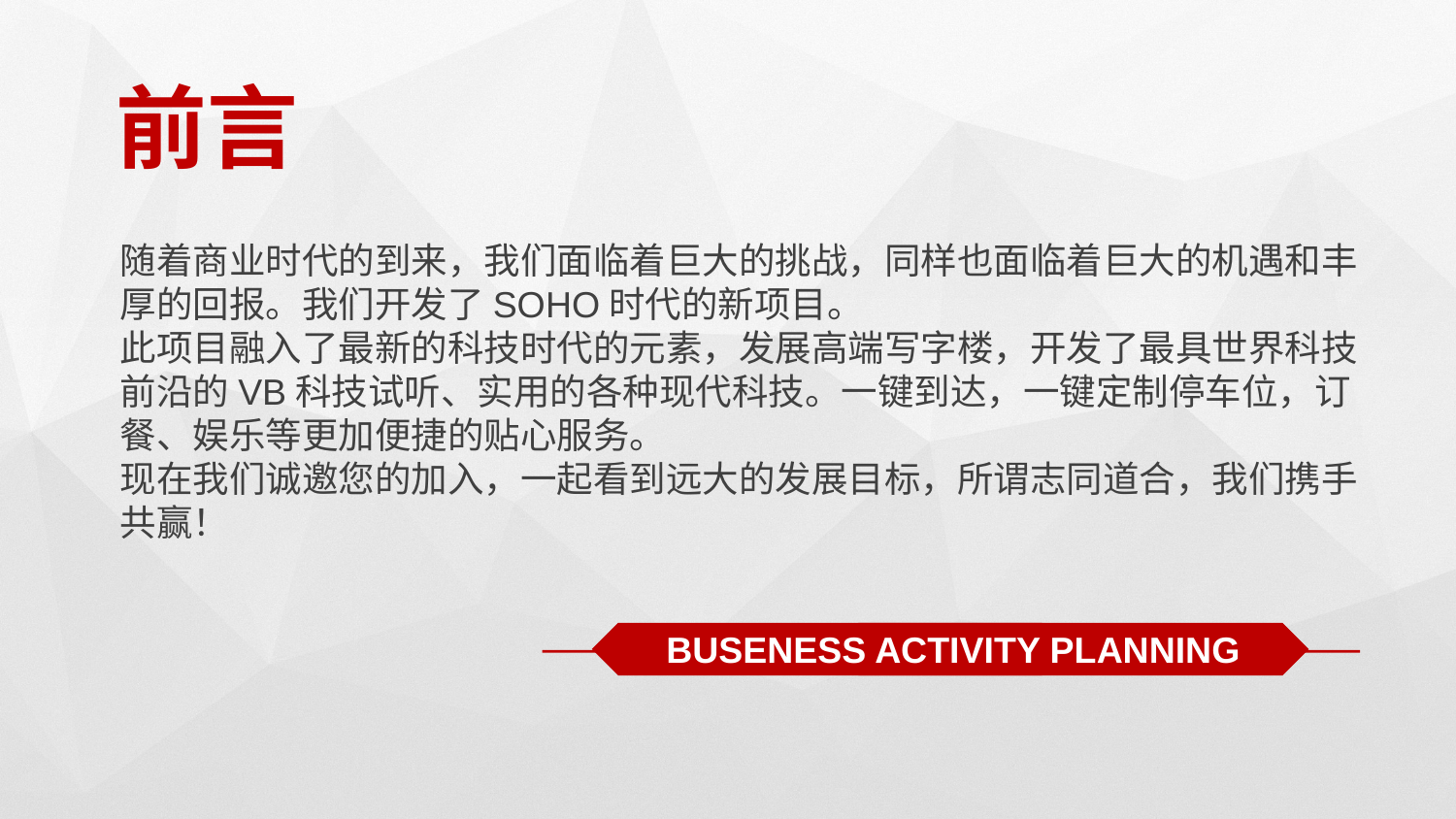

前言
随着商业时代的到来，我们面临着巨大的挑战，同样也面临着巨大的机遇和丰厚的回报。我们开发了SOHO时代的新项目。
此项目融入了最新的科技时代的元素，发展高端写字楼，开发了最具世界科技前沿的VB科技试听、实用的各种现代科技。一键到达，一键定制停车位，订餐、娱乐等更加便捷的贴心服务。
现在我们诚邀您的加入，一起看到远大的发展目标，所谓志同道合，我们携手共赢！

BUSENESS ACTIVITY PLANNING

浏览更多搜索：COOLLA       技术支持、合作、定制PPT联系QQ:34865632